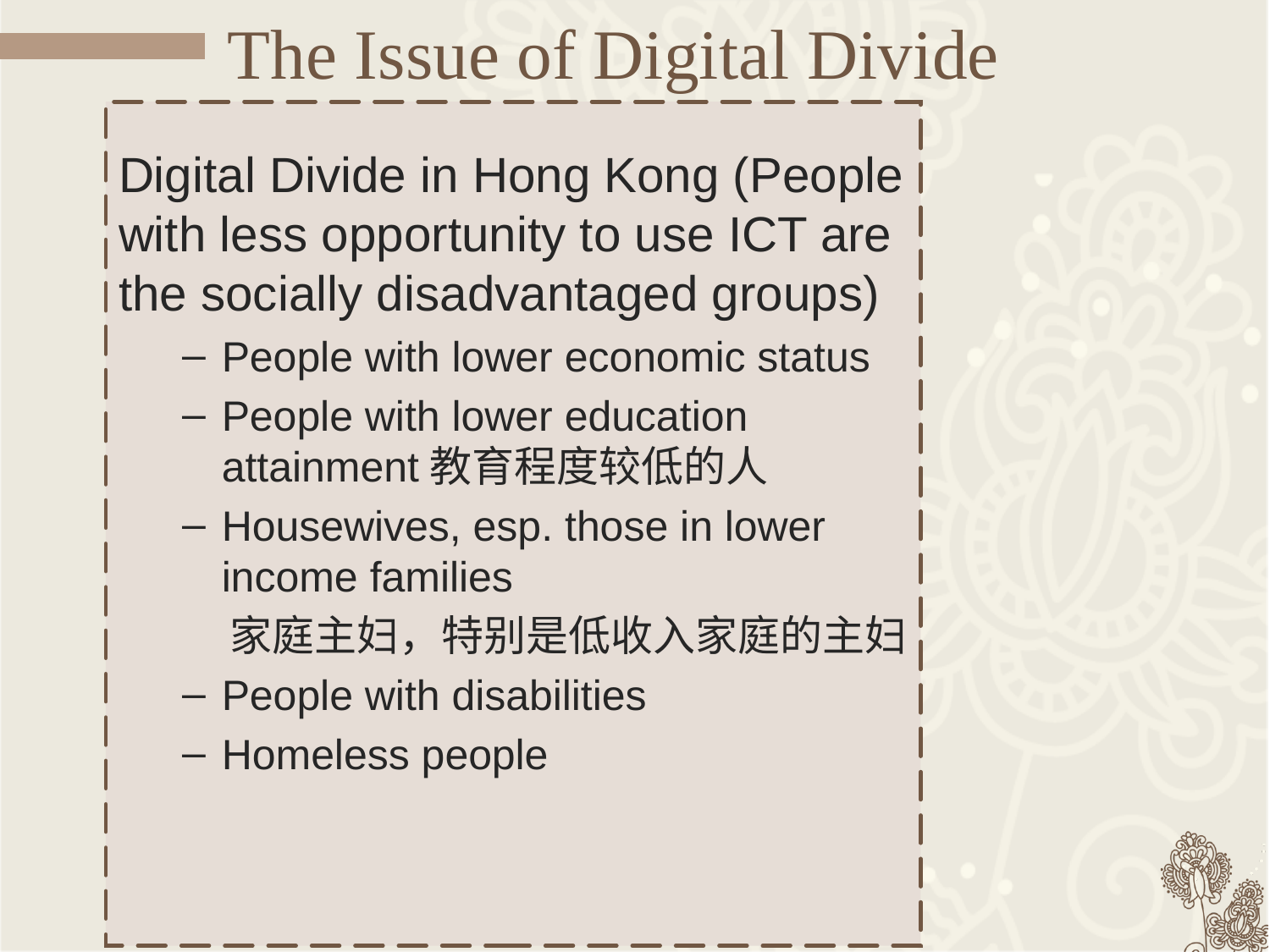

# The Issue of Digital Divide

Digital Divide in Hong Kong (People with less opportunity to use ICT are the socially disadvantaged groups)
People with lower economic status
People with lower education attainment教育程度较低的人
Housewives, esp. those in lower income families
    家庭主妇，特别是低收入家庭的主妇
People with disabilities
Homeless people

Source: HK Internet Professional Association